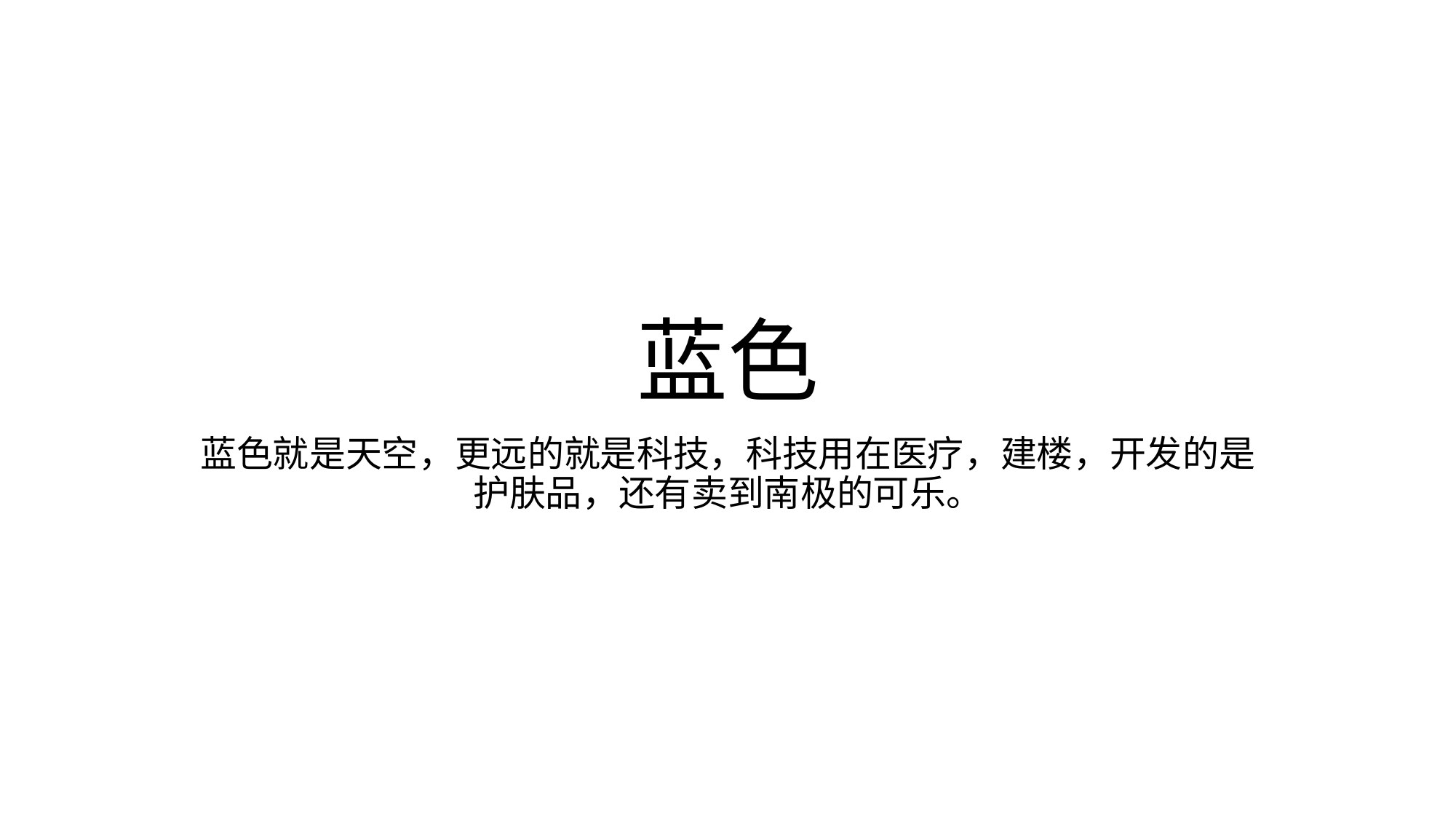

# 蓝色
蓝色就是天空，更远的就是科技，科技用在医疗，建楼，开发的是护肤品，还有卖到南极的可乐。